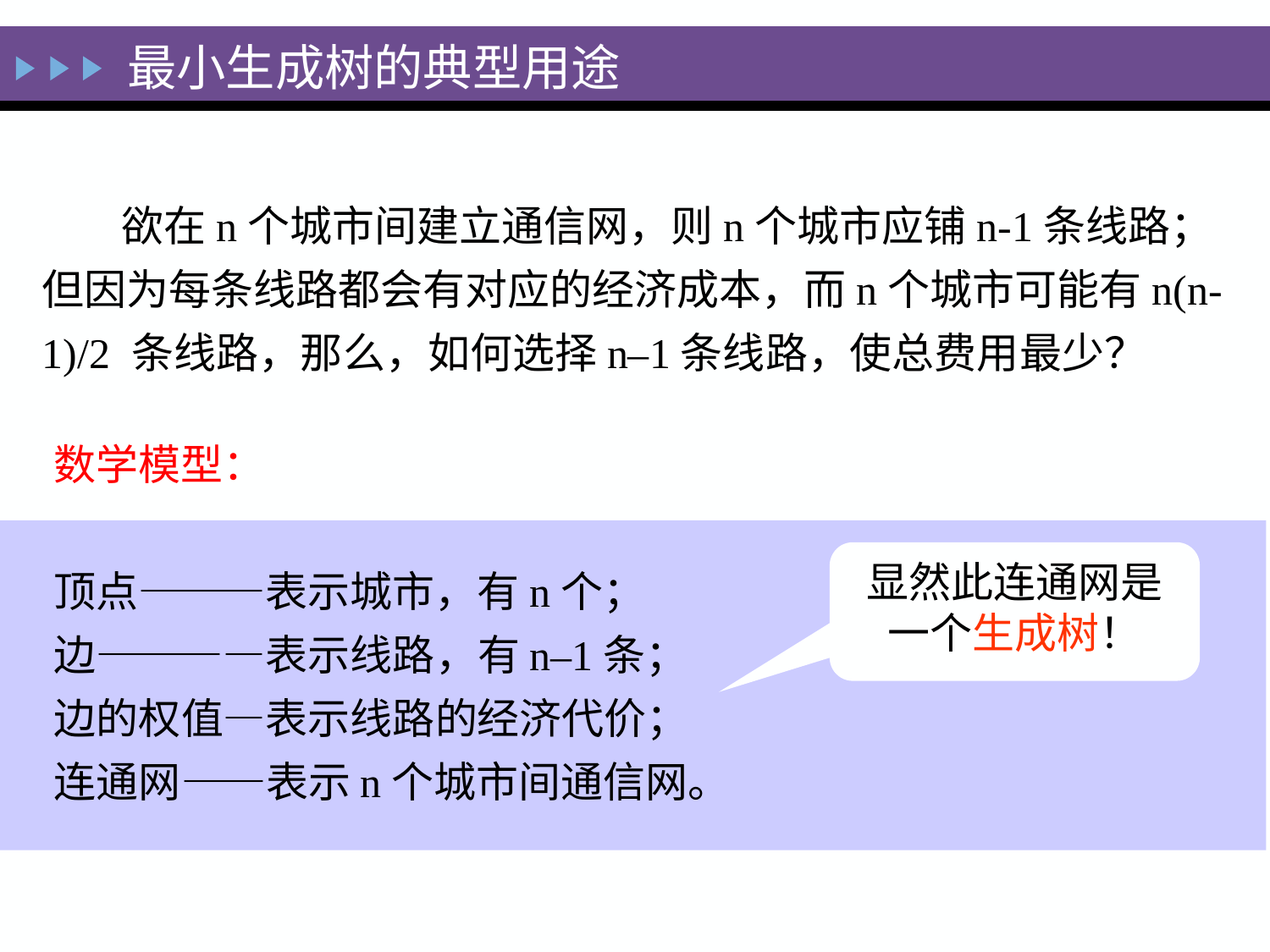

最小生成树的典型用途
欲在n个城市间建立通信网，则n个城市应铺n-1条线路；但因为每条线路都会有对应的经济成本，而n个城市可能有n(n-1)/2 条线路，那么，如何选择n–1条线路，使总费用最少？
数学模型：

顶点———表示城市，有n个；
边————表示线路，有n–1条；
边的权值—表示线路的经济代价；
连通网——表示n个城市间通信网。

显然此连通网是一个生成树！